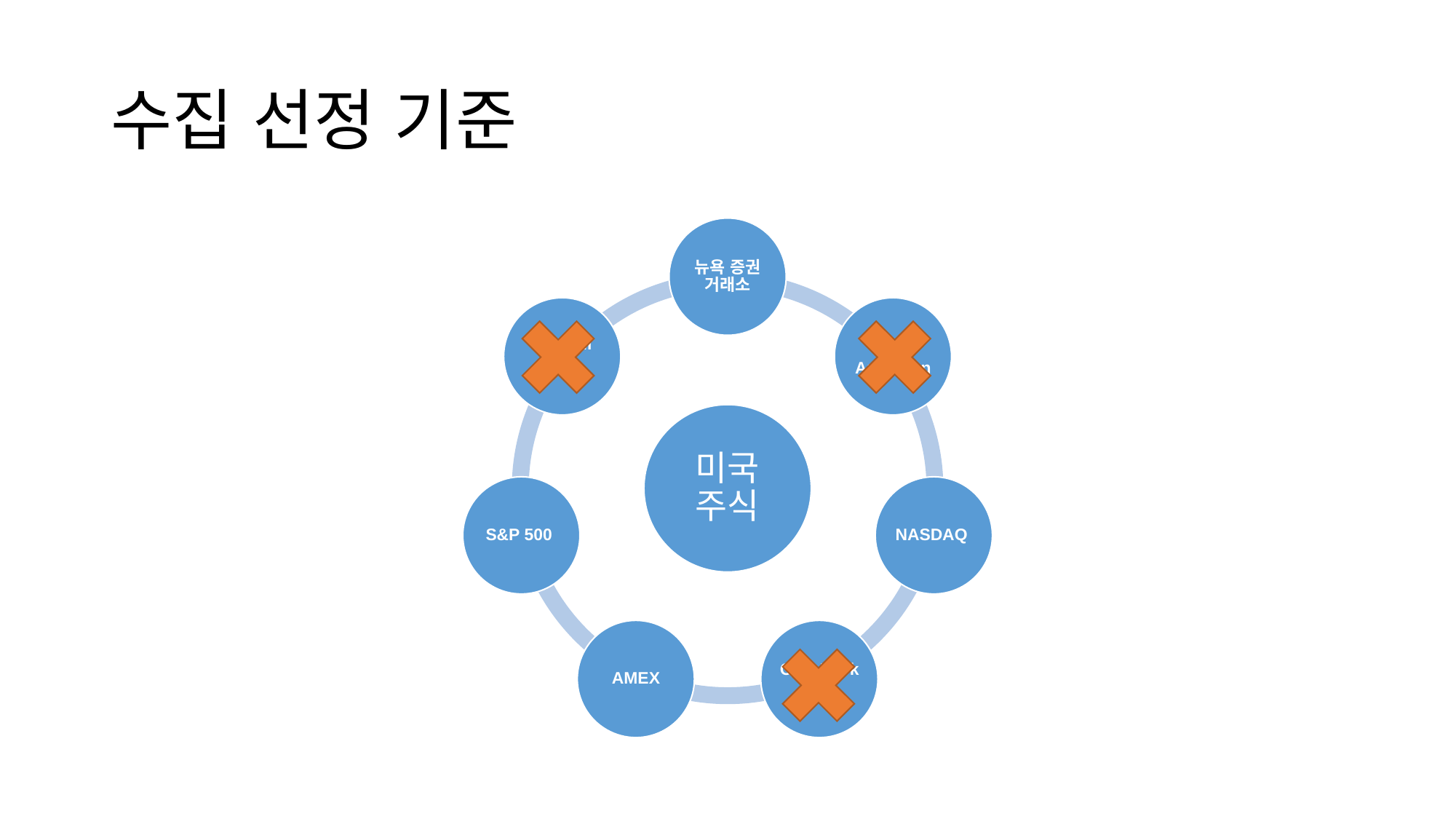

# 수집 선정 기준

뉴욕 증권 거래소

Russell
2000
NYSE
American

미국 주식

S&P 500
NASDAQ

AMEX
OTC Markets